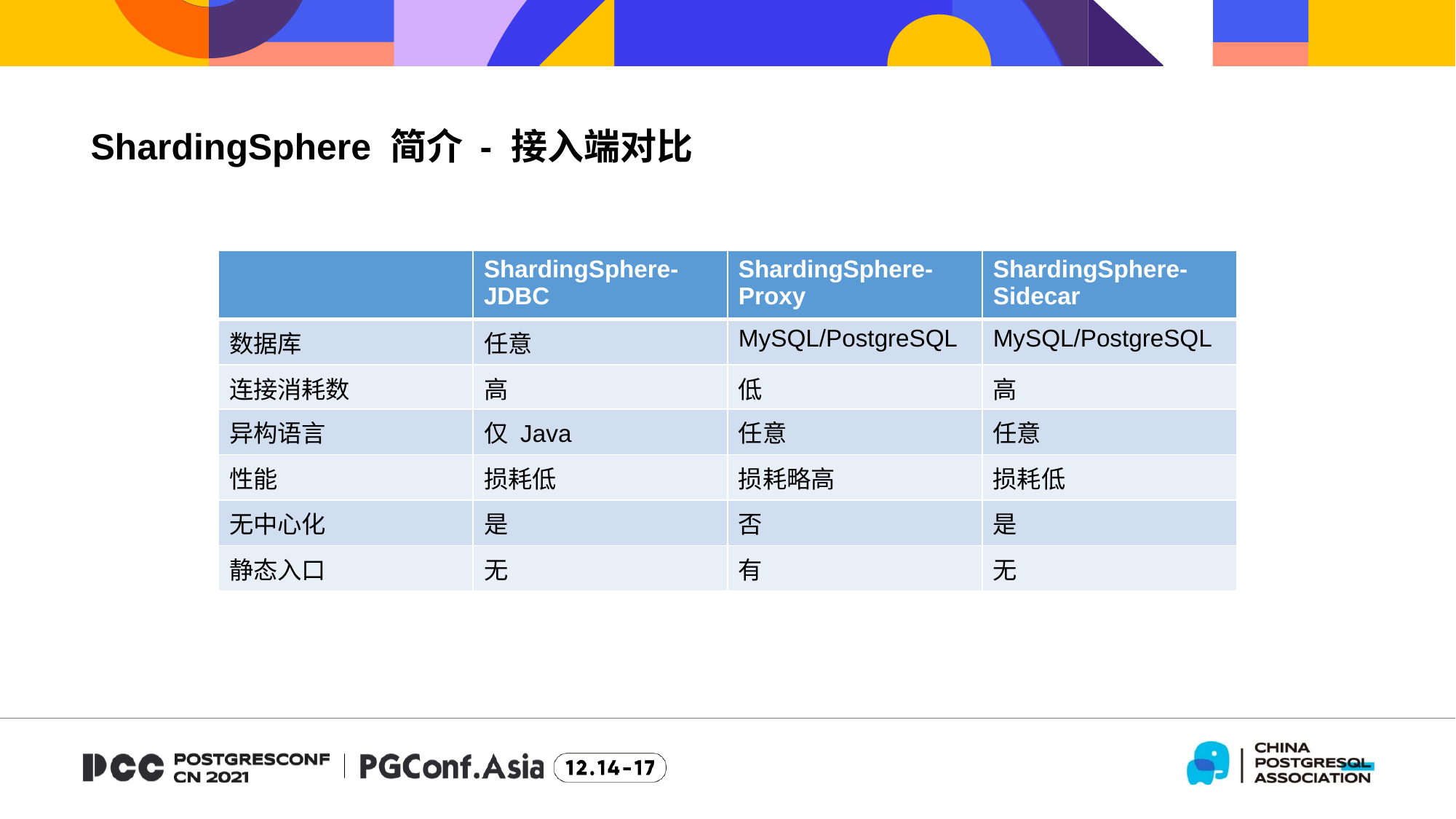

ShardingSphere 简介 - 接入端对比
|  | ShardingSphere-JDBC | ShardingSphere-Proxy | ShardingSphere-Sidecar |
| --- | --- | --- | --- |
| 数据库 | 任意 | MySQL/PostgreSQL | MySQL/PostgreSQL |
| 连接消耗数 | 高 | 低 | 高 |
| 异构语言 | 仅 Java | 任意 | 任意 |
| 性能 | 损耗低 | 损耗略高 | 损耗低 |
| 无中心化 | 是 | 否 | 是 |
| 静态入口 | 无 | 有 | 无 |